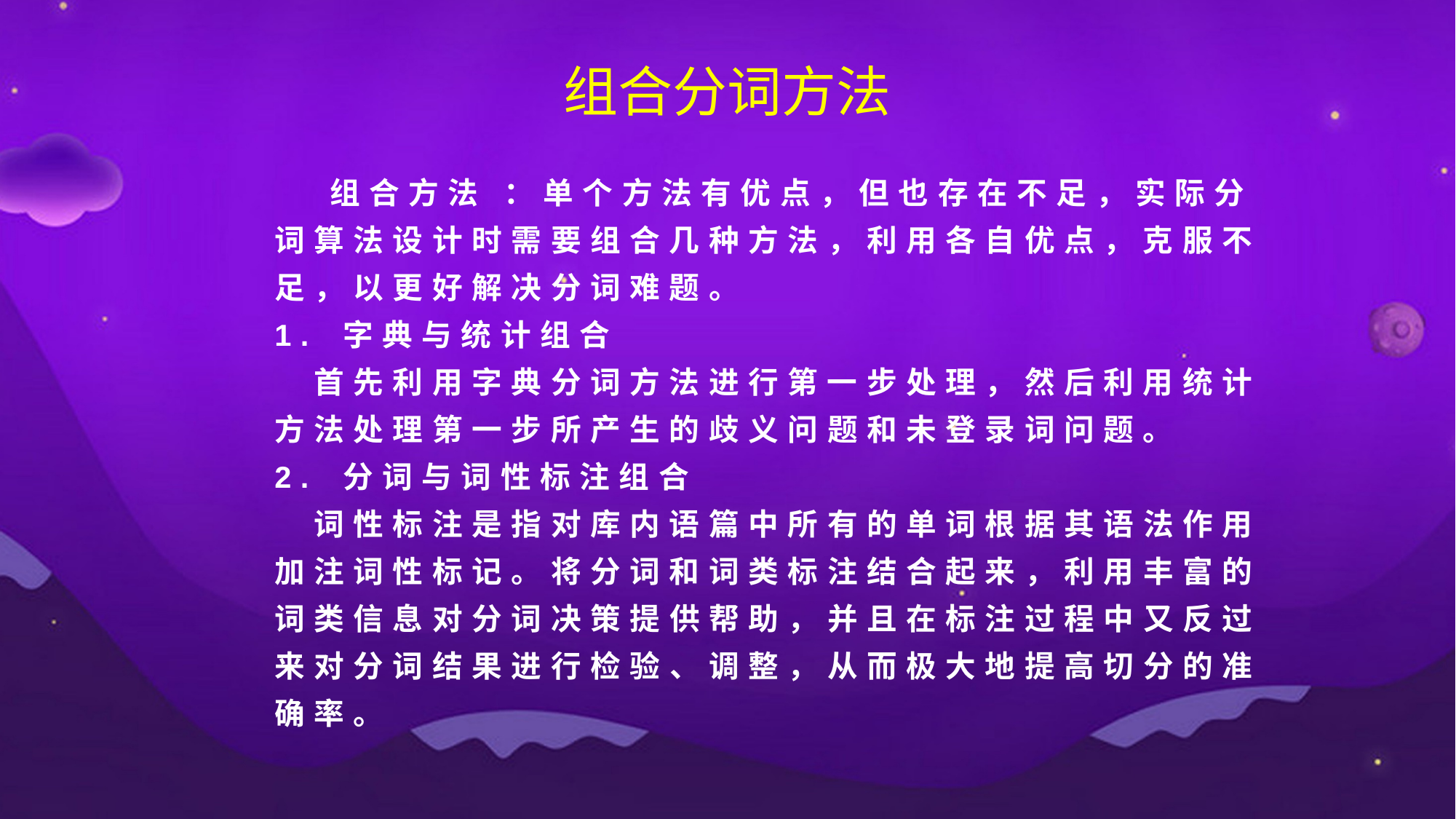

组合分词方法
   组合方法 ：单个方法有优点，但也存在不足，实际分词算法设计时需要组合几种方法，利用各自优点，克服不足，以更好解决分词难题。
1. 字典与统计组合
  首先利用字典分词方法进行第一步处理，然后利用统计方法处理第一步所产生的歧义问题和未登录词问题。
2. 分词与词性标注组合
  词性标注是指对库内语篇中所有的单词根据其语法作用加注词性标记。将分词和词类标注结合起来，利用丰富的词类信息对分词决策提供帮助，并且在标注过程中又反过来对分词结果进行检验、调整，从而极大地提高切分的准确率。